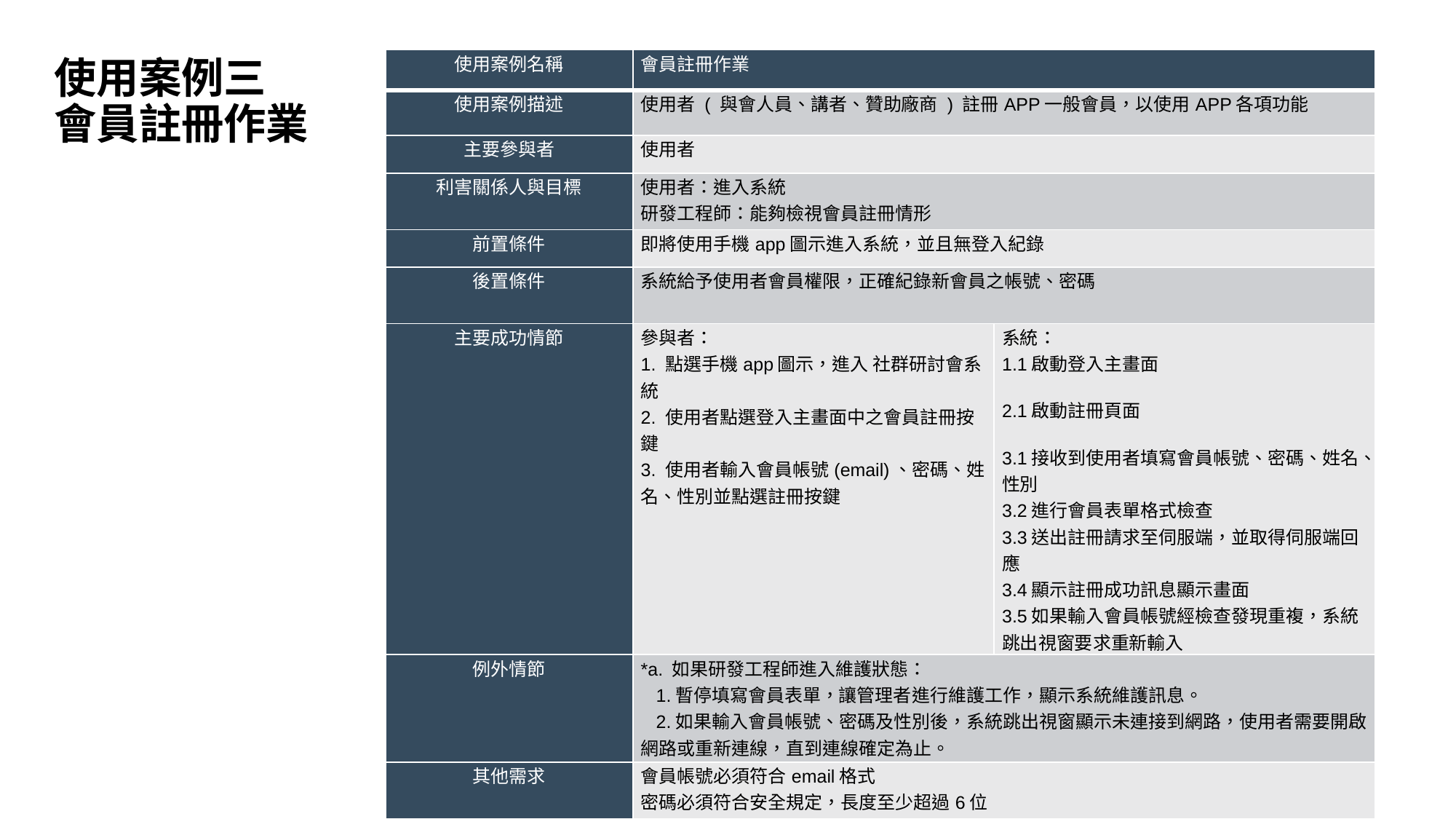

# 使用案例三 會員註冊作業
| 使用案例名稱 | 會員註冊作業 |  |
| --- | --- | --- |
| 使用案例描述 | 使用者 ( 與會人員、講者、贊助廠商 ) 註冊APP一般會員，以使用APP各項功能 |  |
| 主要參與者 | 使用者 |  |
| 利害關係人與目標 | 使用者：進入系統 研發工程師：能夠檢視會員註冊情形 |  |
| 前置條件 | 即將使用手機app圖示進入系統，並且無登入紀錄 |  |
| 後置條件 | 系統給予使用者會員權限，正確紀錄新會員之帳號、密碼 |  |
| 主要成功情節 | 參與者： 1. 點選手機app圖示，進入 社群研討會系統 2. 使用者點選登入主畫面中之會員註冊按鍵 3. 使用者輸入會員帳號(email)、密碼、姓名、性別並點選註冊按鍵 | 系統： 1.1啟動登入主畫面 2.1啟動註冊頁面 3.1接收到使用者填寫會員帳號、密碼、姓名、性別 3.2進行會員表單格式檢查 3.3送出註冊請求至伺服端，並取得伺服端回應 3.4顯示註冊成功訊息顯示畫面 3.5如果輸入會員帳號經檢查發現重複，系統跳出視窗要求重新輸入 |
| 例外情節 | \*a. 如果研發工程師進入維護狀態： 1.暫停填寫會員表單，讓管理者進行維護工作，顯示系統維護訊息。 2.如果輸入會員帳號、密碼及性別後，系統跳出視窗顯示未連接到網路，使用者需要開啟網路或重新連線，直到連線確定為止。 |  |
| 其他需求 | 會員帳號必須符合email格式 密碼必須符合安全規定，長度至少超過6位 |  |
22